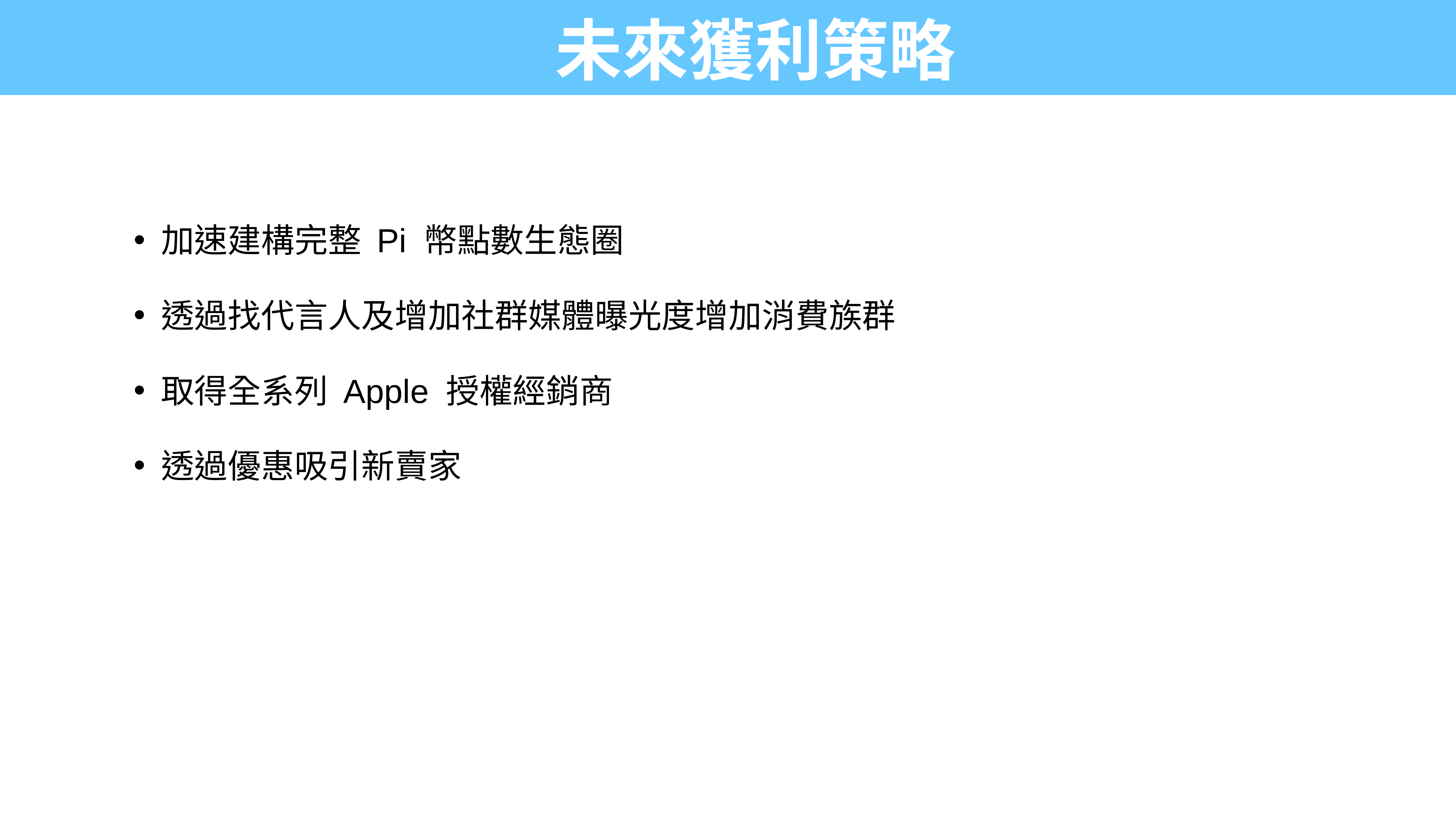

# 未來獲利策略
加速建構完整 Pi 幣點數生態圈
透過找代言人及增加社群媒體曝光度增加消費族群
取得全系列 Apple 授權經銷商
透過優惠吸引新賣家